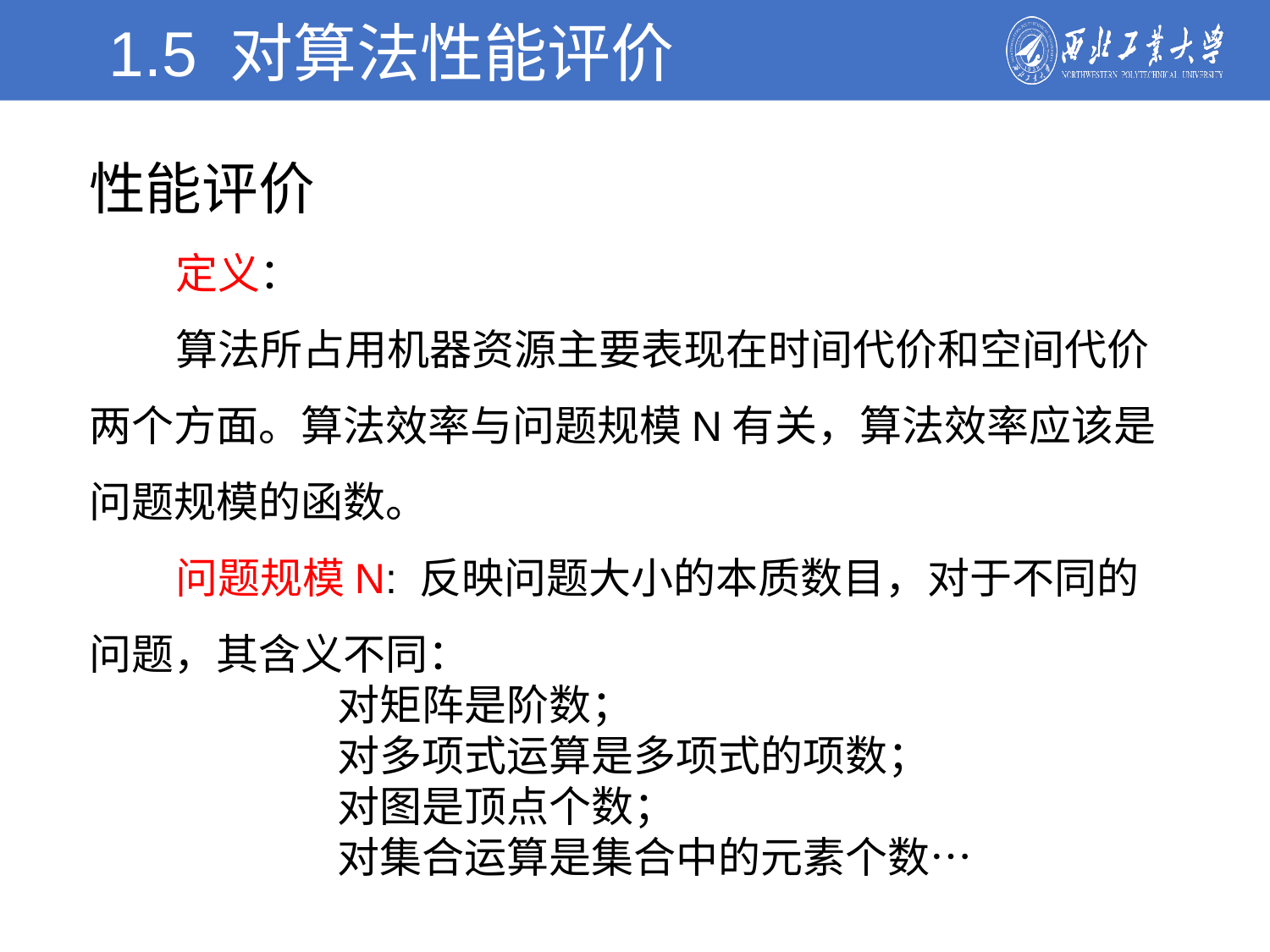

1.5 对算法性能评价
性能评价
        定义：
        算法所占用机器资源主要表现在时间代价和空间代价两个方面。算法效率与问题规模N有关，算法效率应该是问题规模的函数。
        问题规模N: 反映问题大小的本质数目，对于不同的问题，其含义不同：
                         对矩阵是阶数；
                         对多项式运算是多项式的项数；
                         对图是顶点个数；
                         对集合运算是集合中的元素个数…
学校简介
11